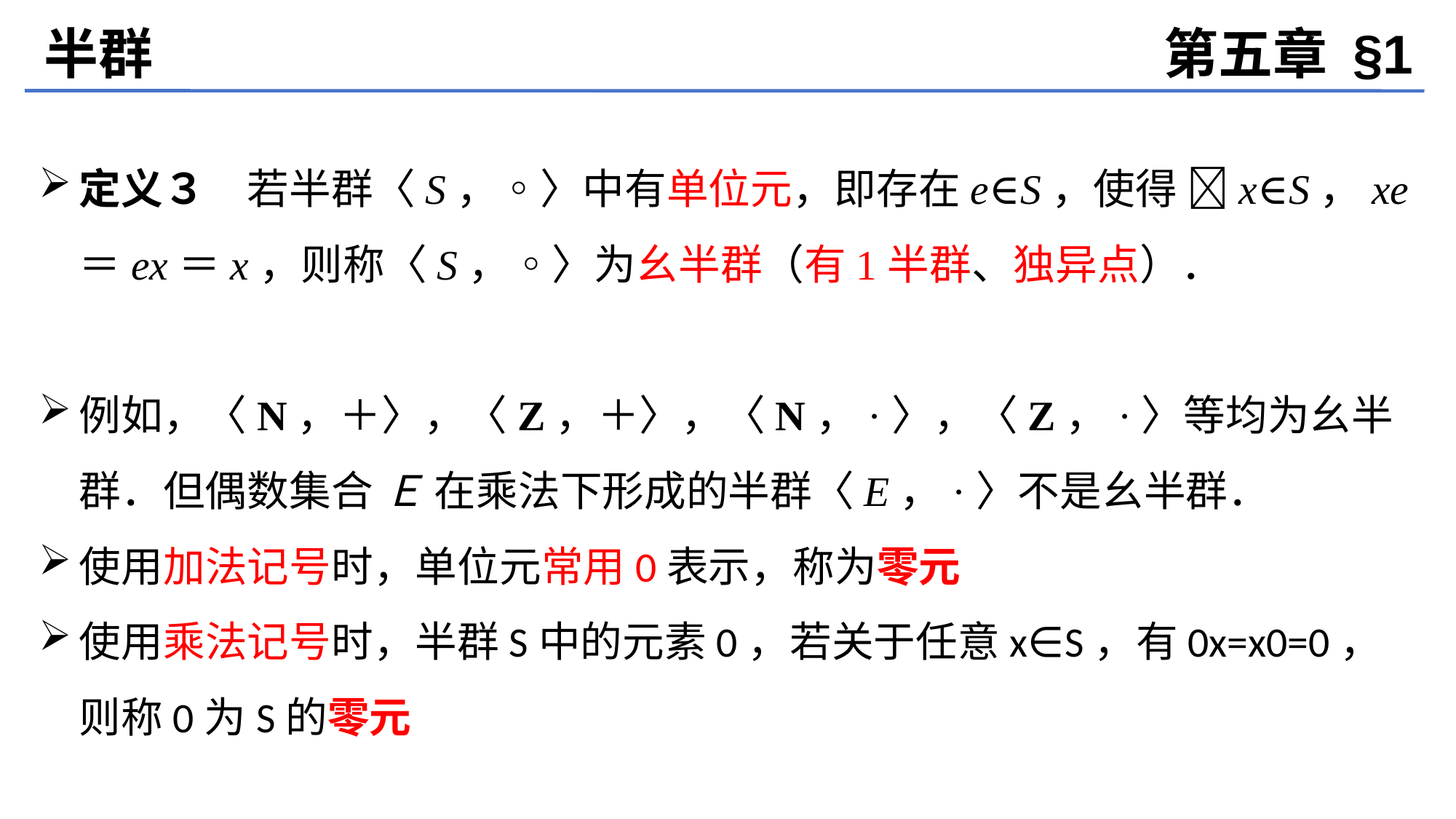

半群
第五章 §1
定义３　若半群〈S，◦〉中有单位元，即存在e∈S，使得 ∀x∈S，xe＝ex＝x，则称〈S，◦〉为幺半群（有1半群、独异点）．

例如，〈N，＋〉，〈Z，＋〉，〈N，·〉，〈Z，·〉等均为幺半群．但偶数集合 Ｅ 在乘法下形成的半群〈E，·〉不是幺半群．
使用加法记号时，单位元常用0表示，称为零元
使用乘法记号时，半群S中的元素0，若关于任意x∈S，有0x=x0=0，则称0为S的零元